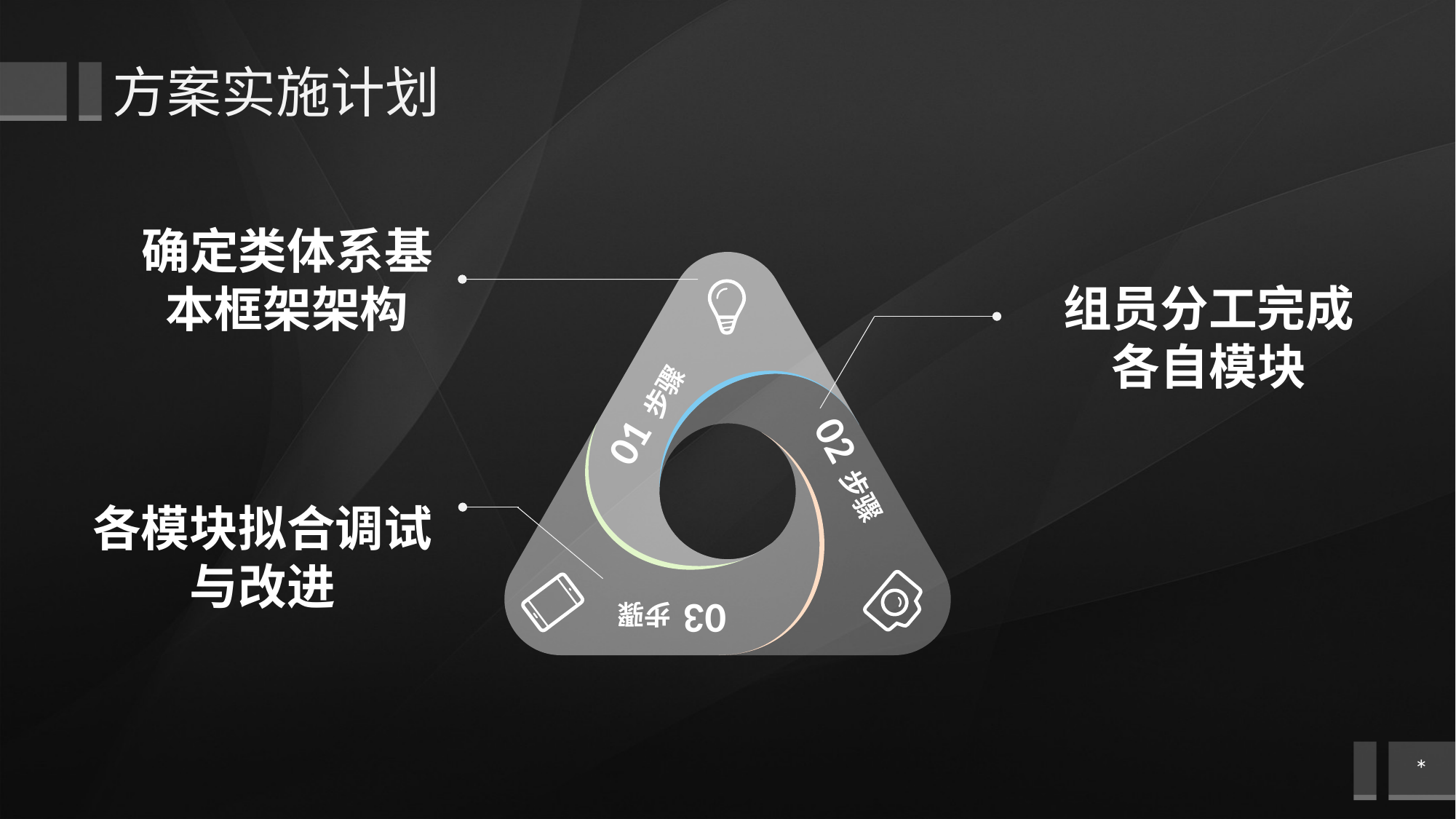

方案实施计划

确定类体系基本框架架构

01 步骤
02 步骤

03 步骤
组员分工完成各自模块

各模块拟合调试与改进

*